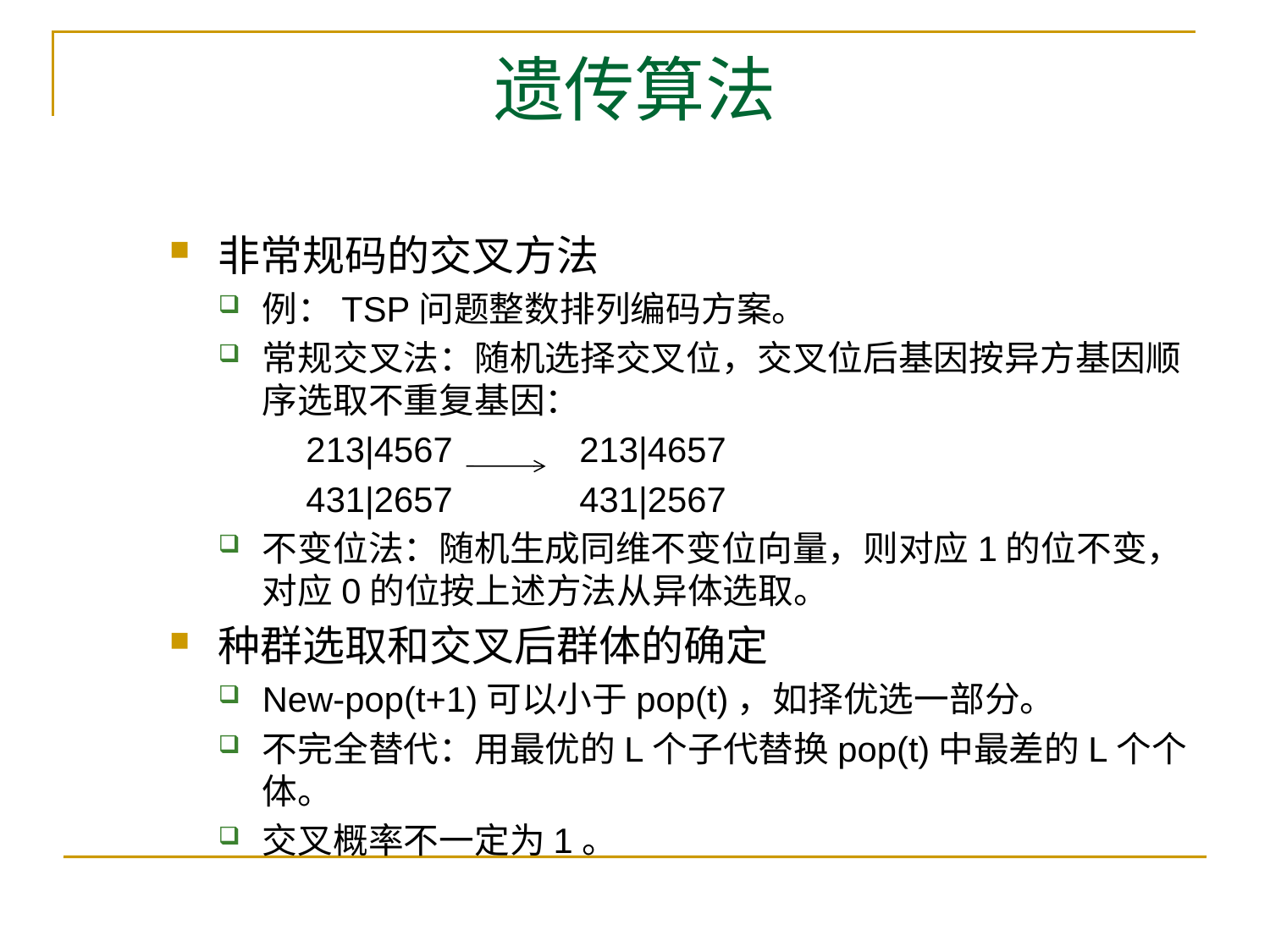

# 遗传算法
非常规码的交叉方法
例：TSP问题整数排列编码方案。
常规交叉法：随机选择交叉位，交叉位后基因按异方基因顺序选取不重复基因：
         213|4567             213|4657
         431|2657             431|2567
不变位法：随机生成同维不变位向量，则对应1的位不变，对应0的位按上述方法从异体选取。
种群选取和交叉后群体的确定
New-pop(t+1)可以小于pop(t)，如择优选一部分。
不完全替代：用最优的L个子代替换pop(t)中最差的L个个体。
交叉概率不一定为1。